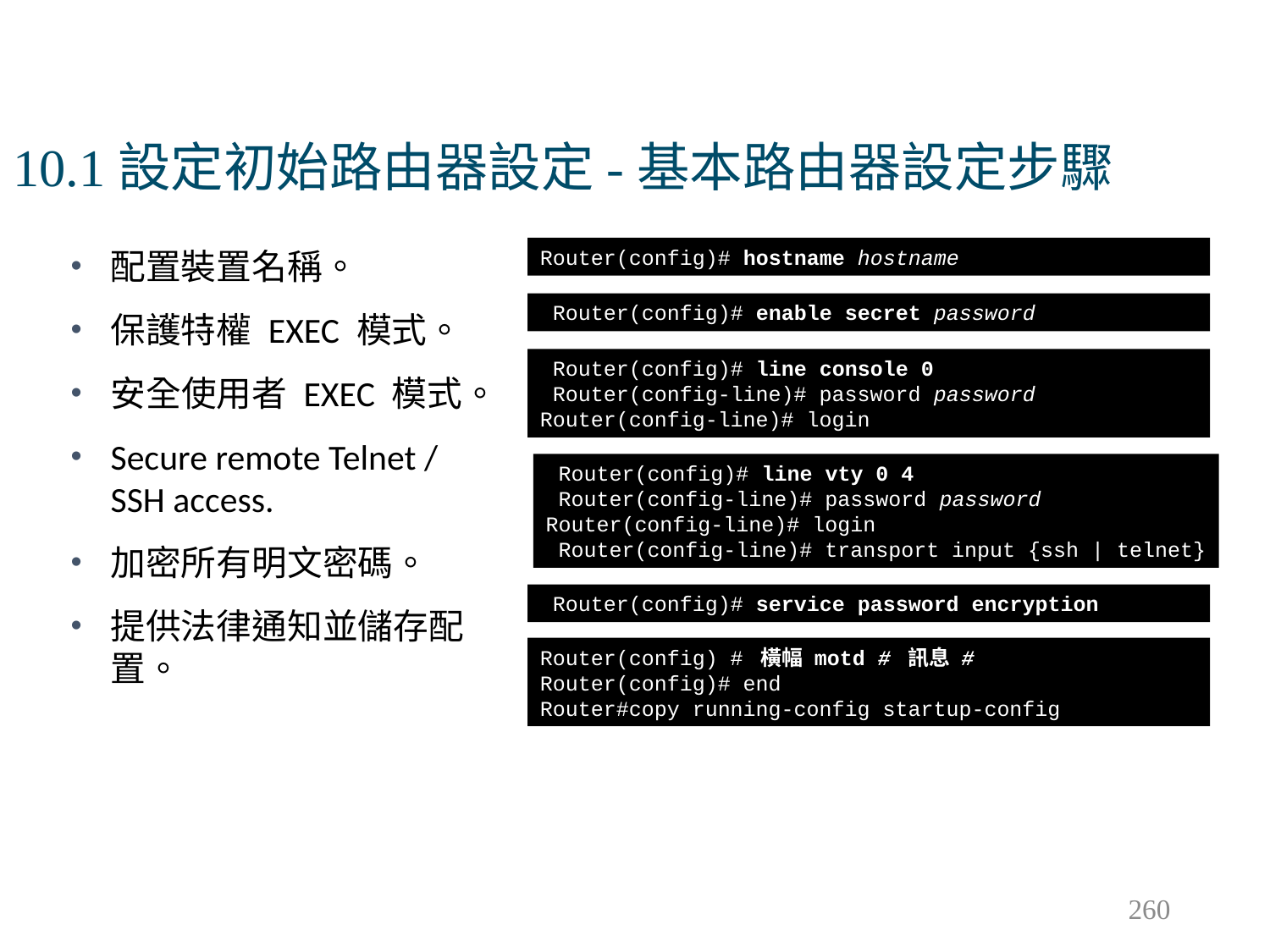

# 10.1設定初始路由器設定-基本路由器設定步驟
配置裝置名稱。
保護特權 EXEC 模式。
安全使用者 EXEC 模式。
Secure remote Telnet / SSH access.
加密所有明文密碼。
提供法律通知並儲存配置。
Router(config)# hostname hostname
 Router(config)# enable secret password
 Router(config)# line console 0
 Router(config-line)# password password
Router(config-line)# login
 Router(config)# line vty 0 4
 Router(config-line)# password password
Router(config-line)# login
 Router(config-line)# transport input {ssh | telnet}
 Router(config)# service password encryption
Router(config) # 橫幅 motd # 訊息 #
Router(config)# end
Router#copy running-config startup-config
260